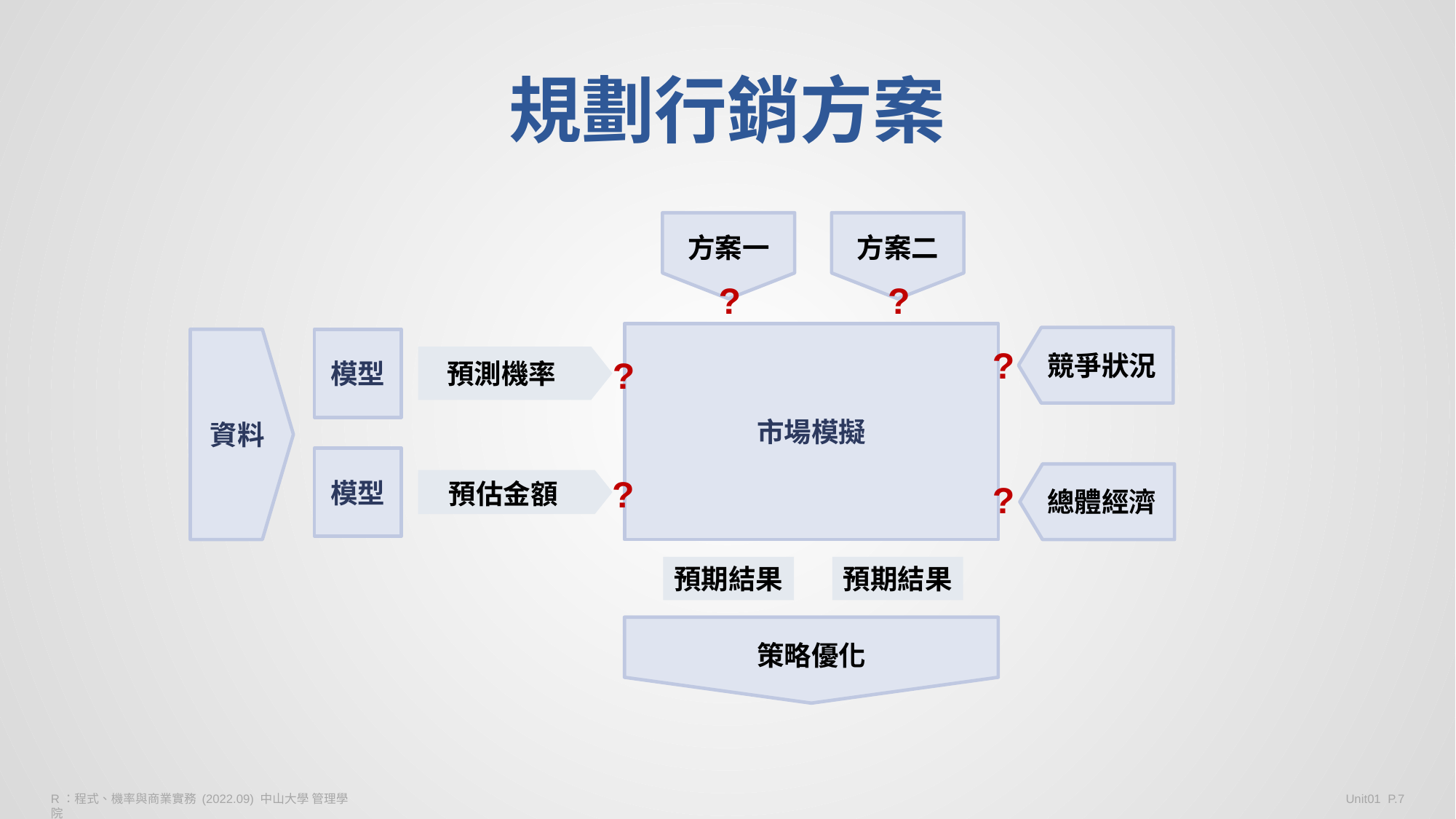

# 規劃行銷方案

方案一
方案二
市場模擬

預期結果
預期結果
策略優化
?
?

競爭狀況

總體經濟

模型

預測機率
資料
模型

預估金額
?
?
?
?